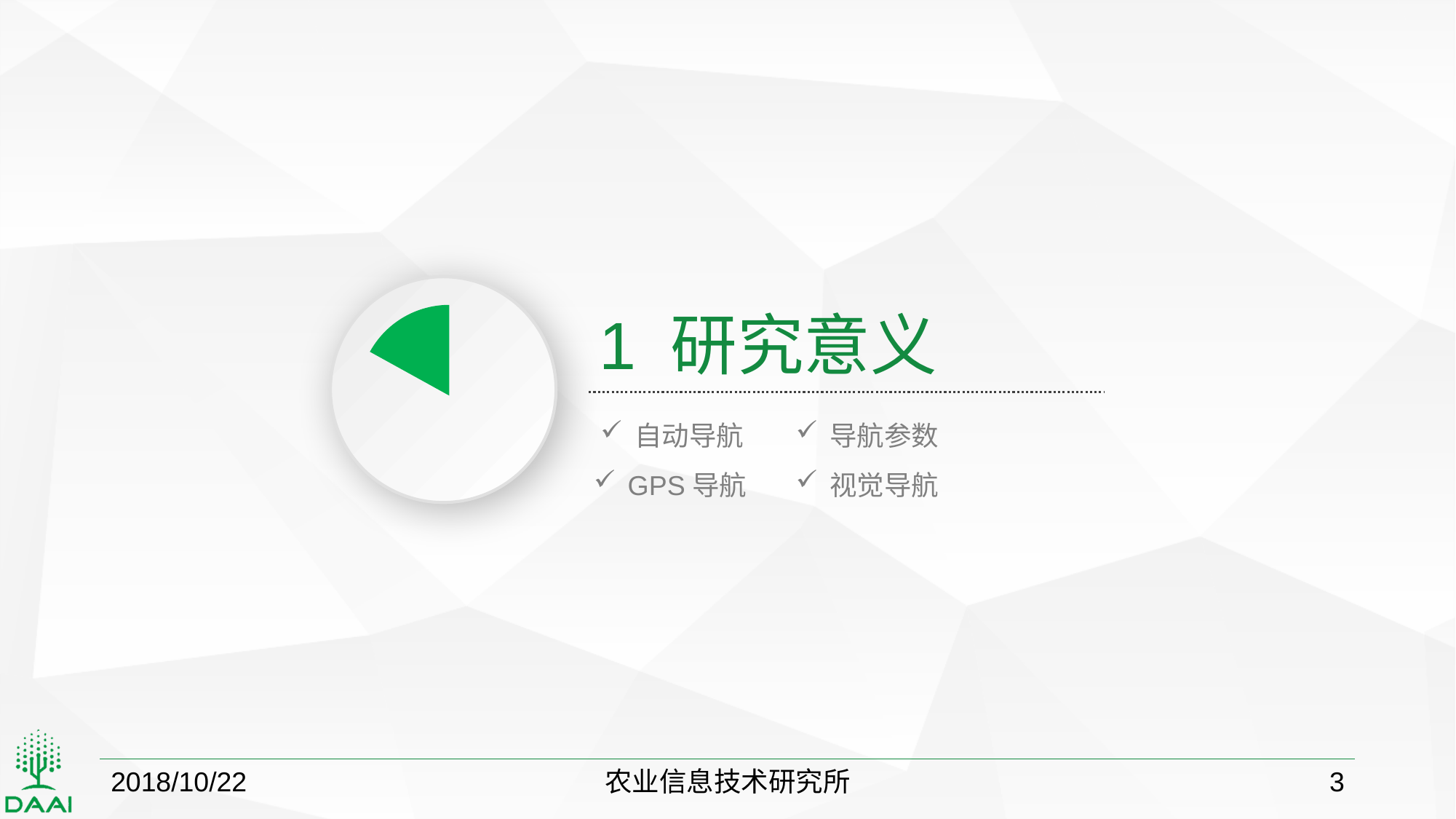

1 研究意义

自动导航
导航参数
GPS导航
视觉导航
2018/10/22
农业信息技术研究所
3